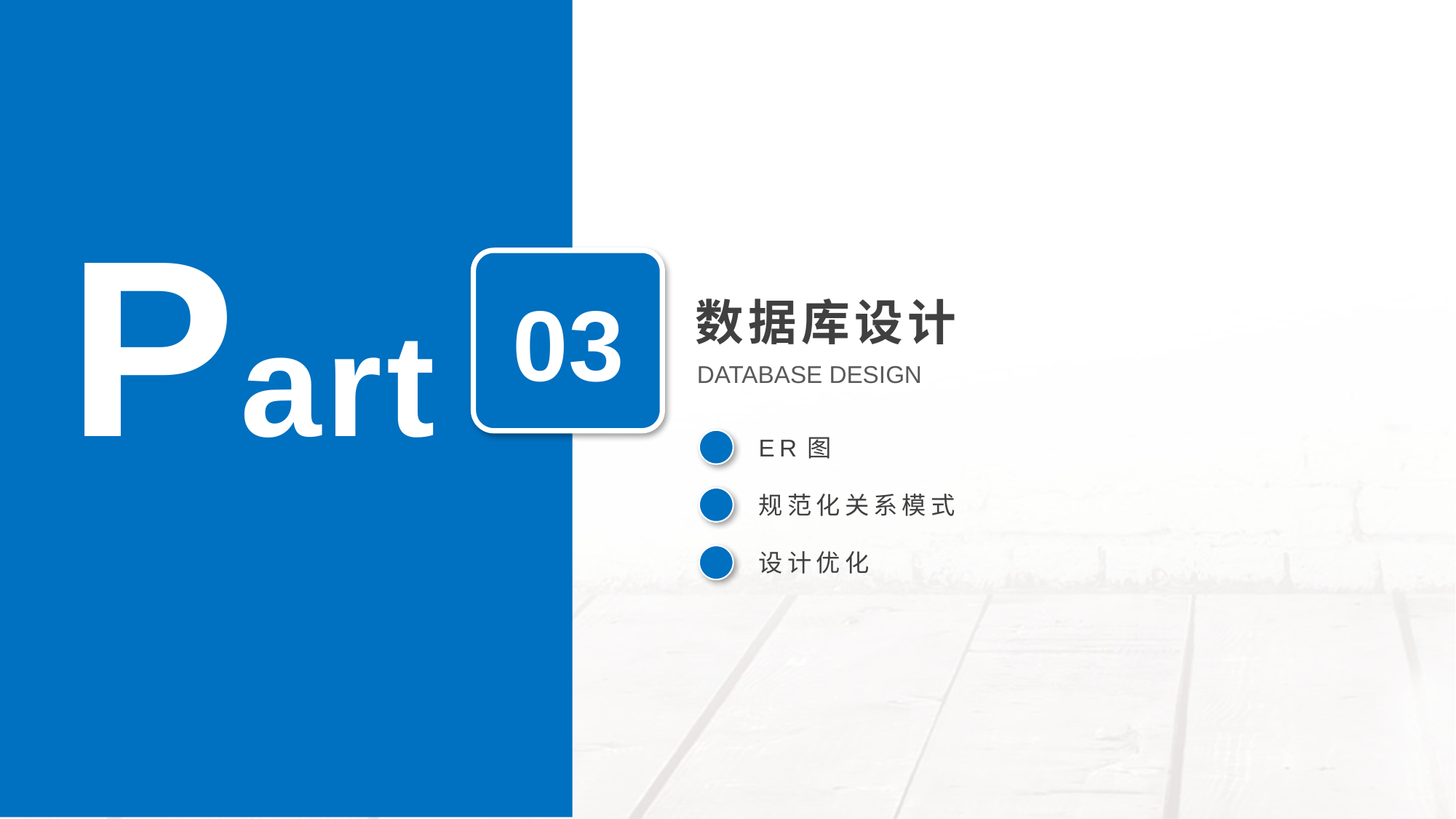

Part

03
数据库设计
DATABASE DESIGN
ER图

规范化关系模式

设计优化